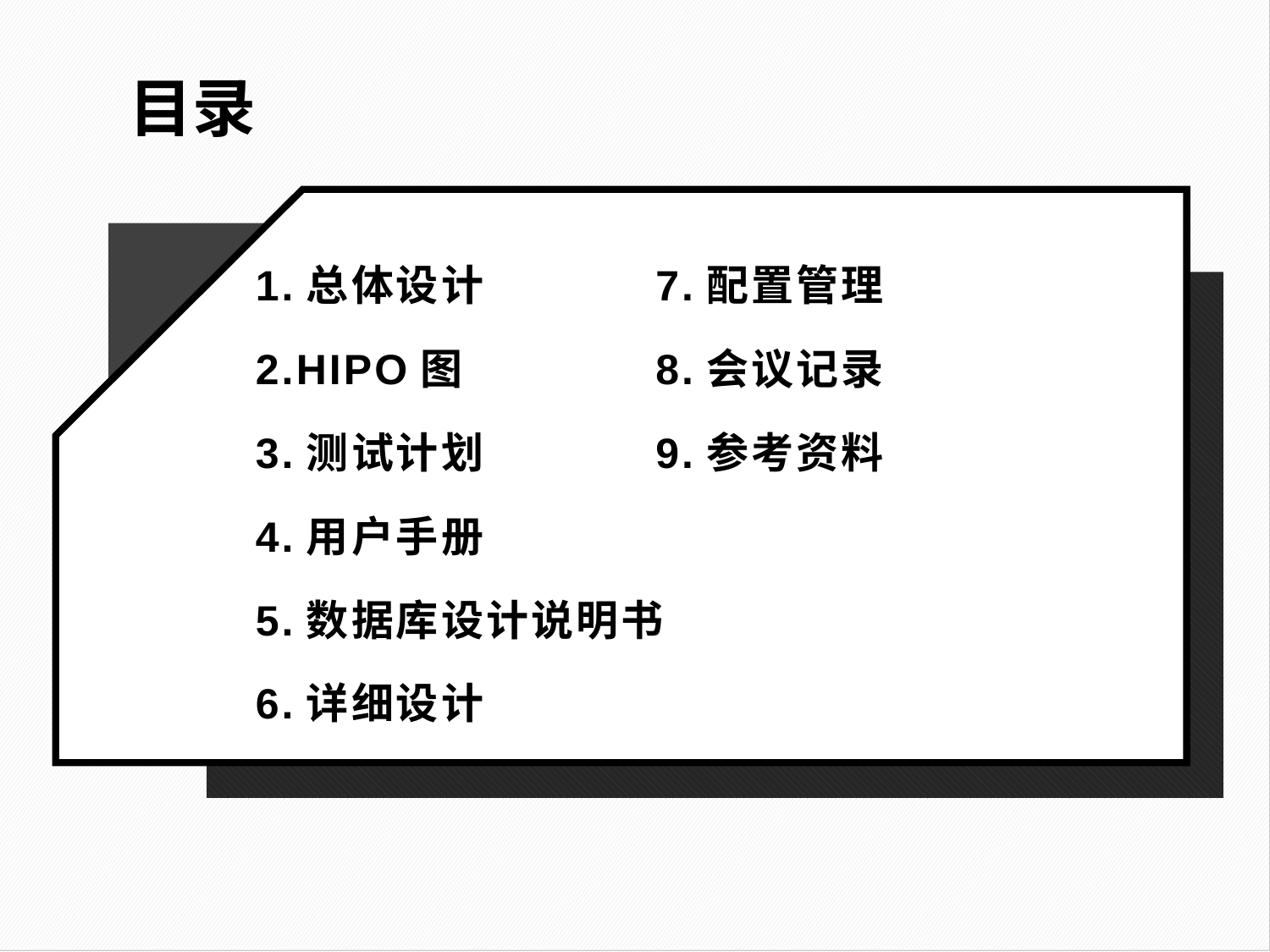

目录

1.总体设计
2.HIPO图
3.测试计划
4.用户手册
5.数据库设计说明书
6.详细设计
7.配置管理
8.会议记录
9.参考资料